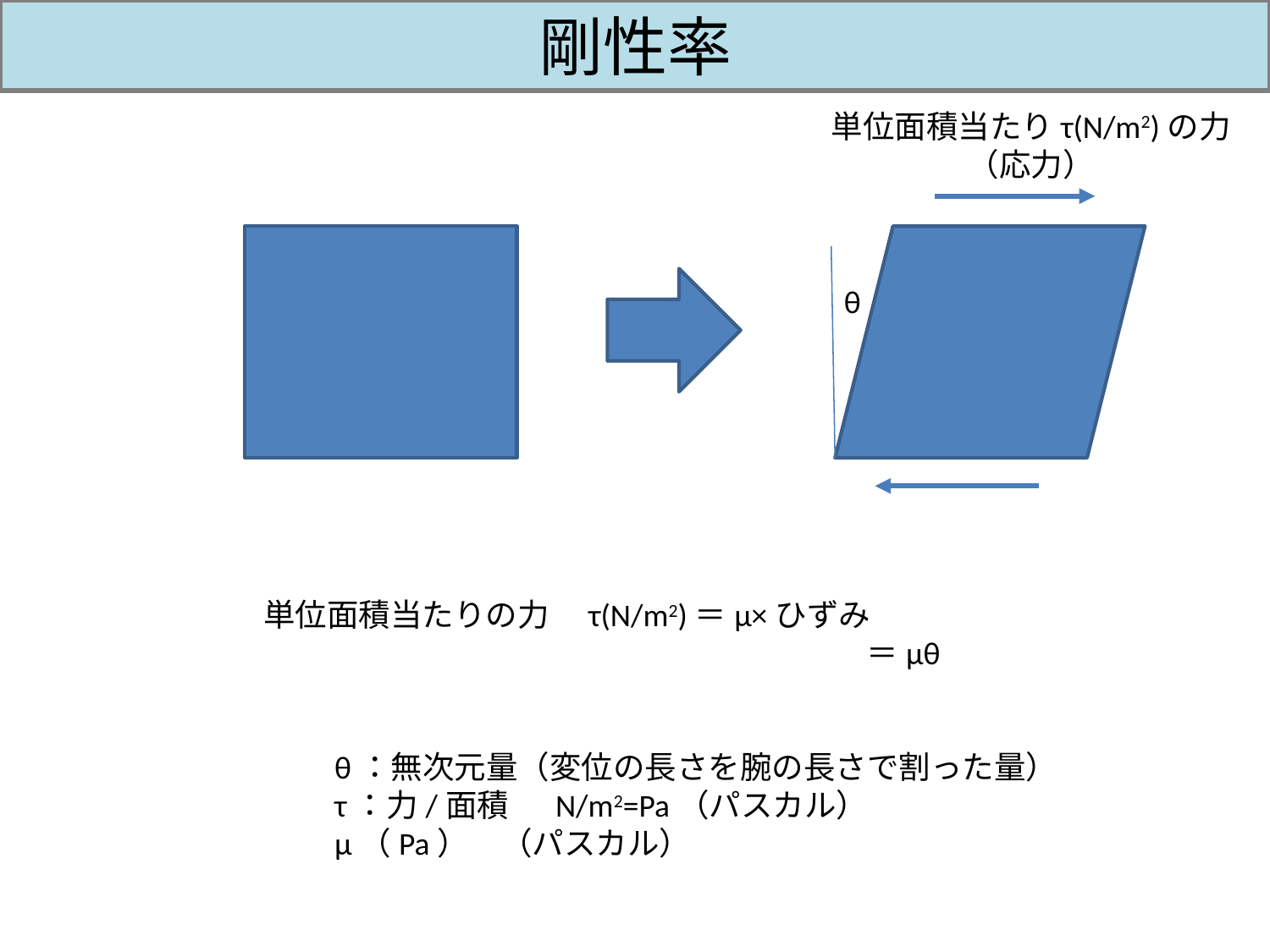

# 剛性率
単位面積当たりτ(N/m2)の力
（応力）

θ
単位面積当たりの力　τ(N/m2)＝μ×ひずみ
　　　　　　　　　　　　　　　　　　　＝μθ

　　θ：無次元量（変位の長さを腕の長さで割った量）
　　τ：力/面積　 N/m2=Pa（パスカル）
　　μ（Pa）　（パスカル）